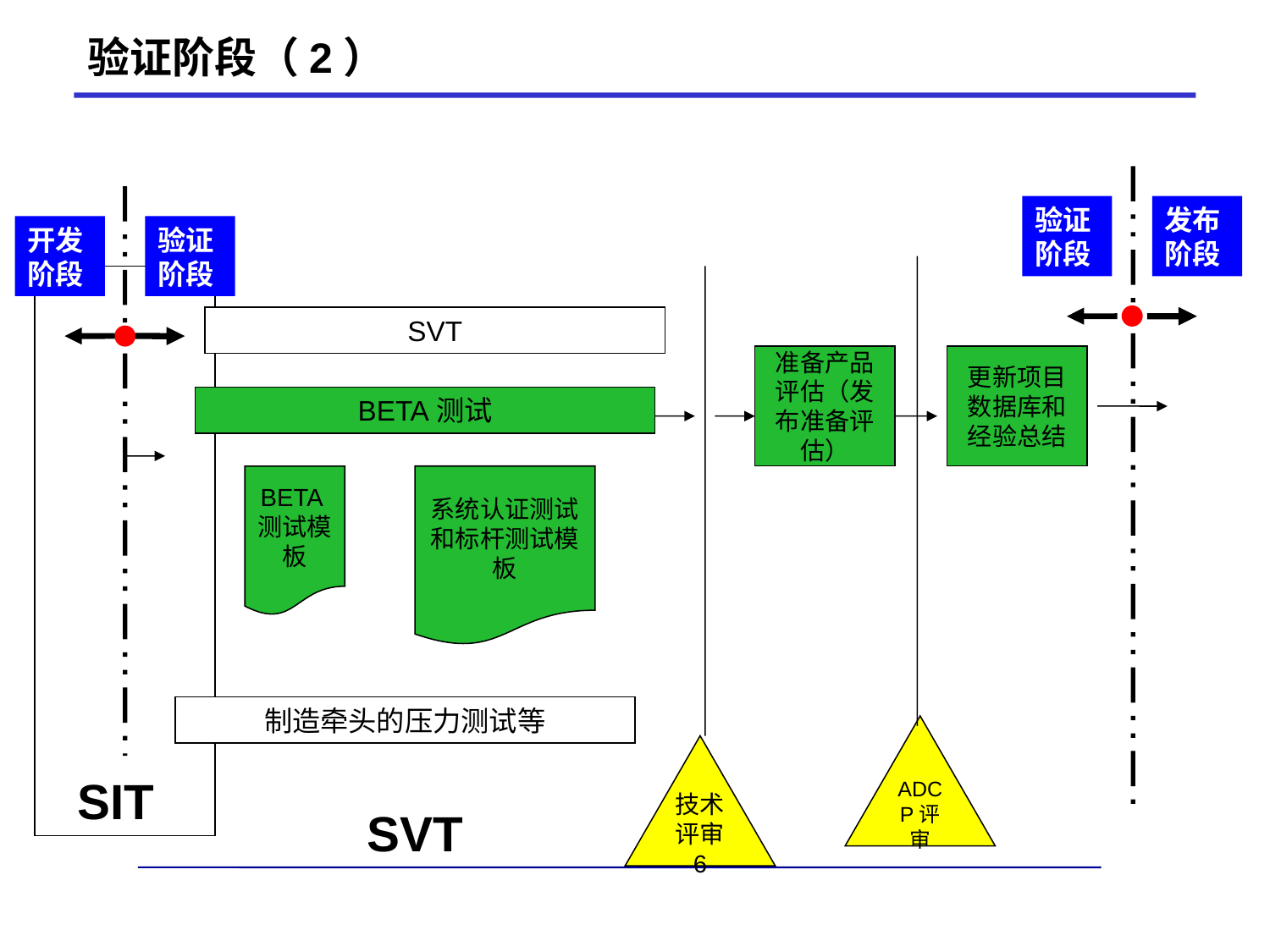

验证阶段（2）

验证阶段
发布阶段
开发阶段
验证阶段

SVT

准备产品评估（发布准备评估）
更新项目数据库和经验总结
BETA测试

BETA测试模板
系统认证测试和标杆测试模板
制造牵头的压力测试等
ADCP评审
技术评审6
SIT
SVT